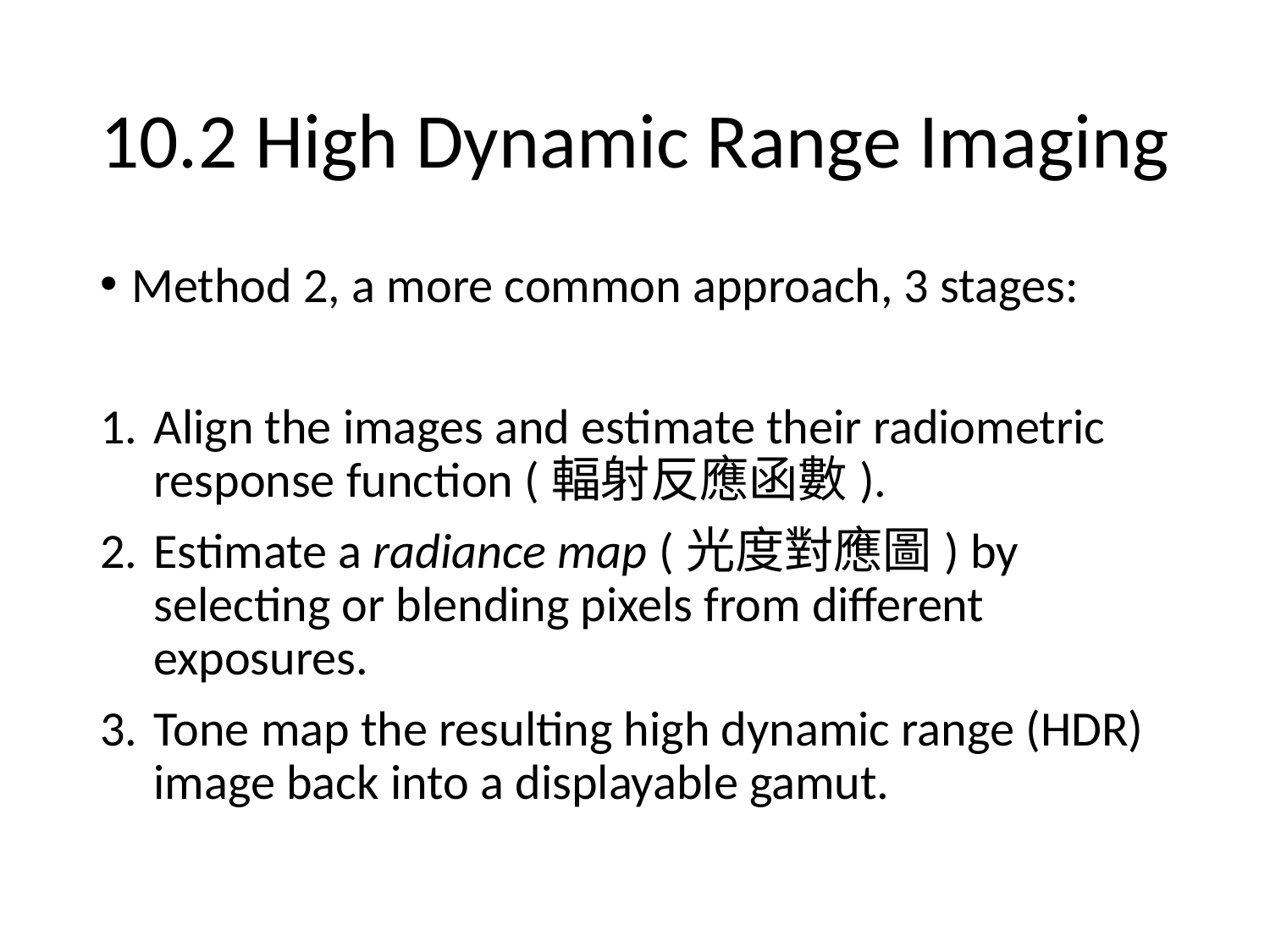

# 10.2 High Dynamic Range Imaging
Method 2, a more common approach, 3 stages:

Align the images and estimate their radiometric response function (輻射反應函數).
Estimate a radiance map (光度對應圖) by selecting or blending pixels from different exposures.
Tone map the resulting high dynamic range (HDR) image back into a displayable gamut.